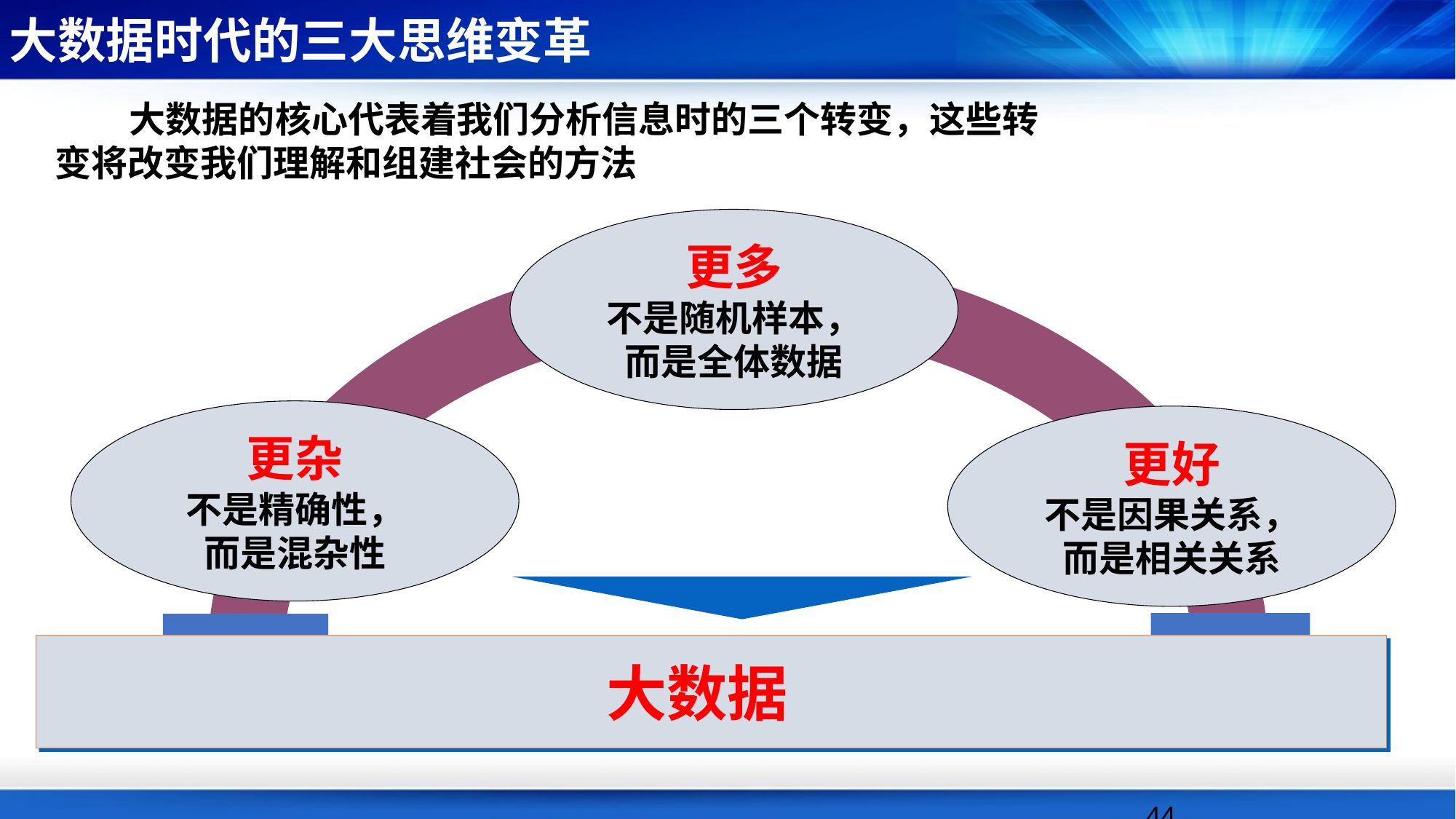

# 大数据时代的三大思维变革
        大数据的核心代表着我们分析信息时的三个转变，这些转
变将改变我们理解和组建社会的方法
更多
不是随机样本，
而是全体数据

更杂
不是精确性，
而是混杂性
更好
不是因果关系，
而是相关关系
…

大数据
 44